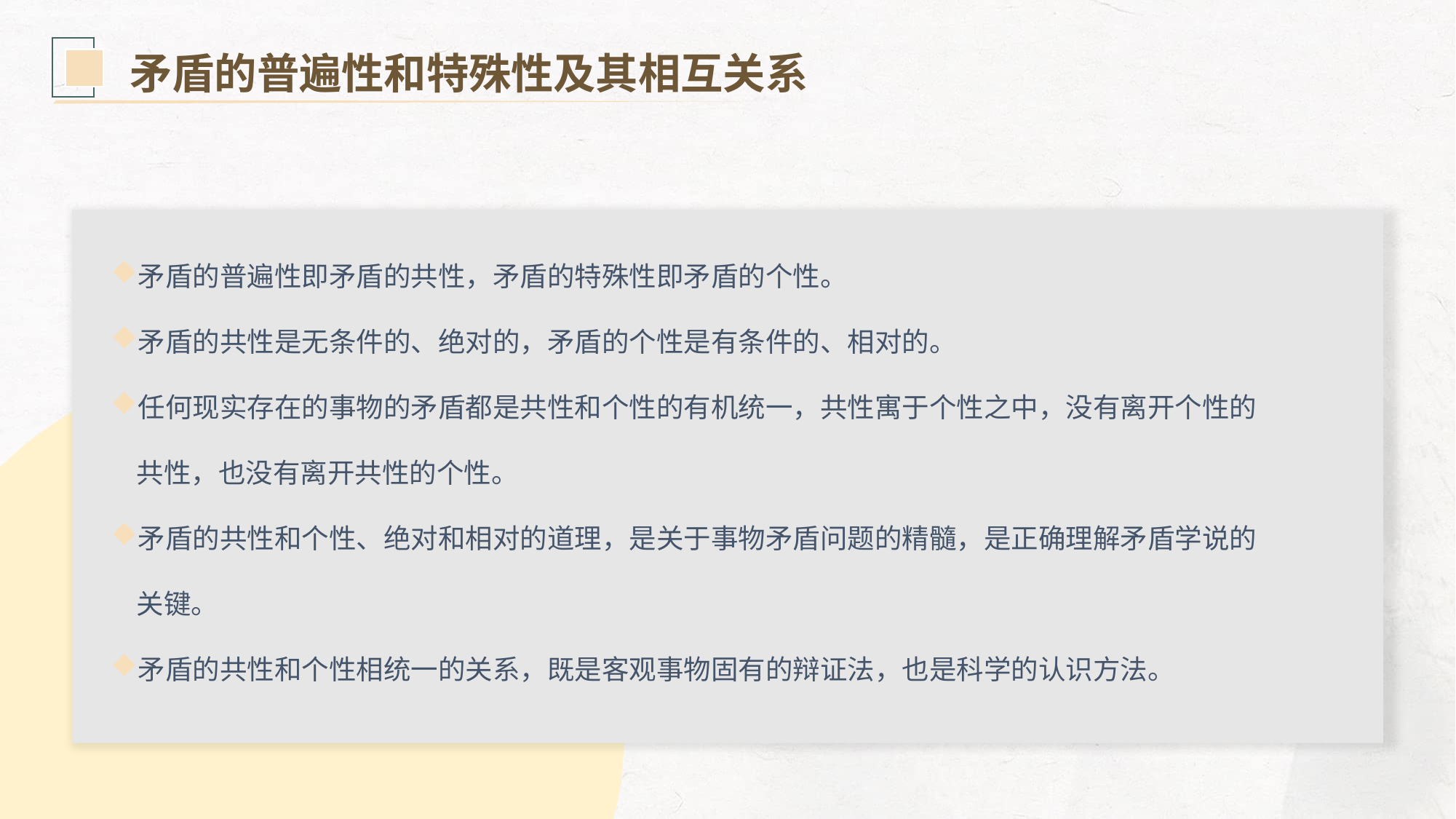

矛盾的普遍性和特殊性及其相互关系

矛盾的普遍性即矛盾的共性，矛盾的特殊性即矛盾的个性。
矛盾的共性是无条件的、绝对的，矛盾的个性是有条件的、相对的。
任何现实存在的事物的矛盾都是共性和个性的有机统一，共性寓于个性之中，没有离开个性的共性，也没有离开共性的个性。
矛盾的共性和个性、绝对和相对的道理，是关于事物矛盾问题的精髓，是正确理解矛盾学说的关键。
矛盾的共性和个性相统一的关系，既是客观事物固有的辩证法，也是科学的认识方法。